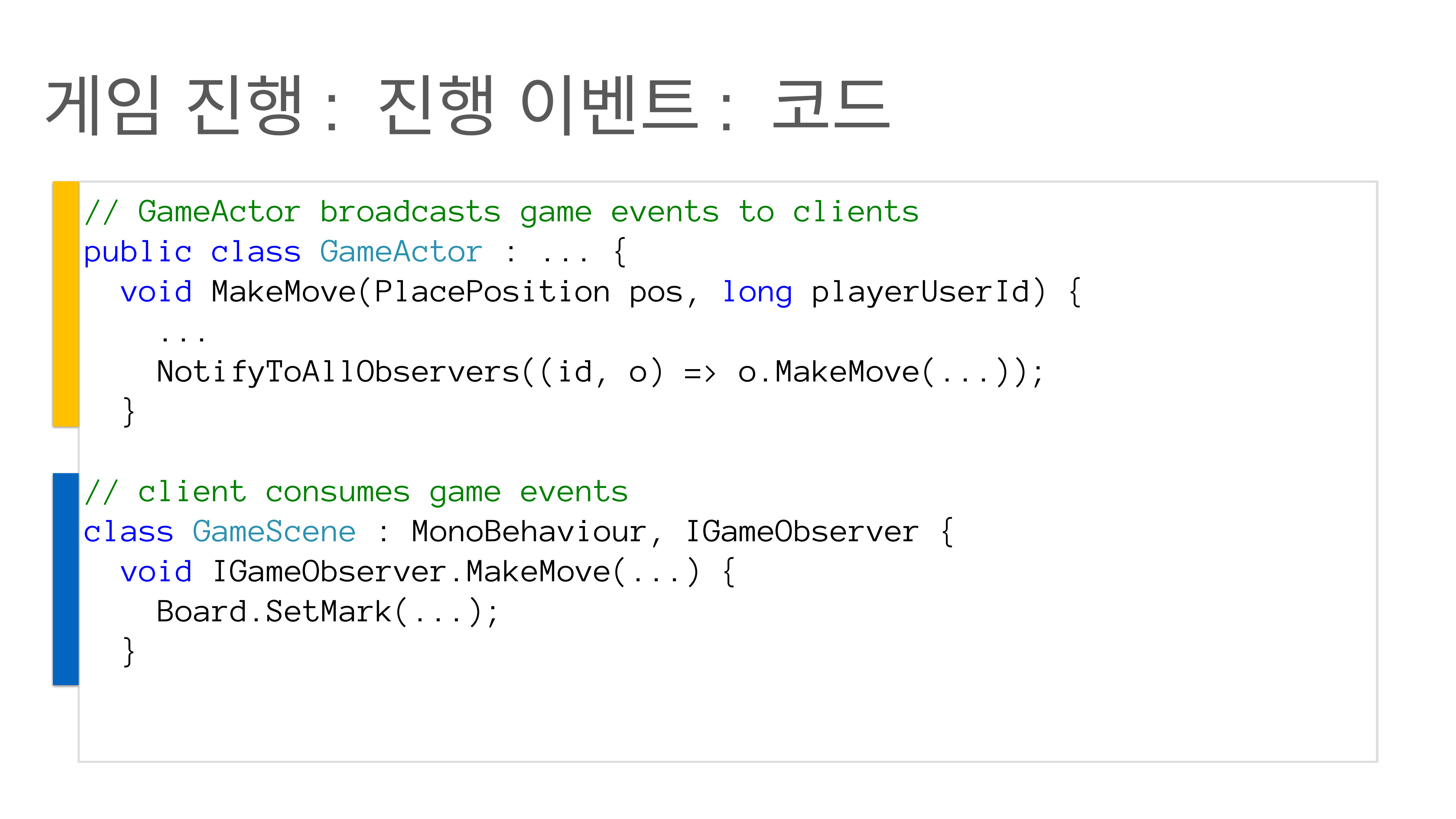

게임 진행: 진행 이벤트: 코드

// GameActor broadcasts game events to clients
public class GameActor : ... {
  void MakeMove(PlacePosition pos, long playerUserId) {
    ...
    NotifyToAllObservers((id, o) => o.MakeMove(...));
  }

// client consumes game events
class GameScene : MonoBehaviour, IGameObserver {
  void IGameObserver.MakeMove(...) {
    Board.SetMark(...);
  }